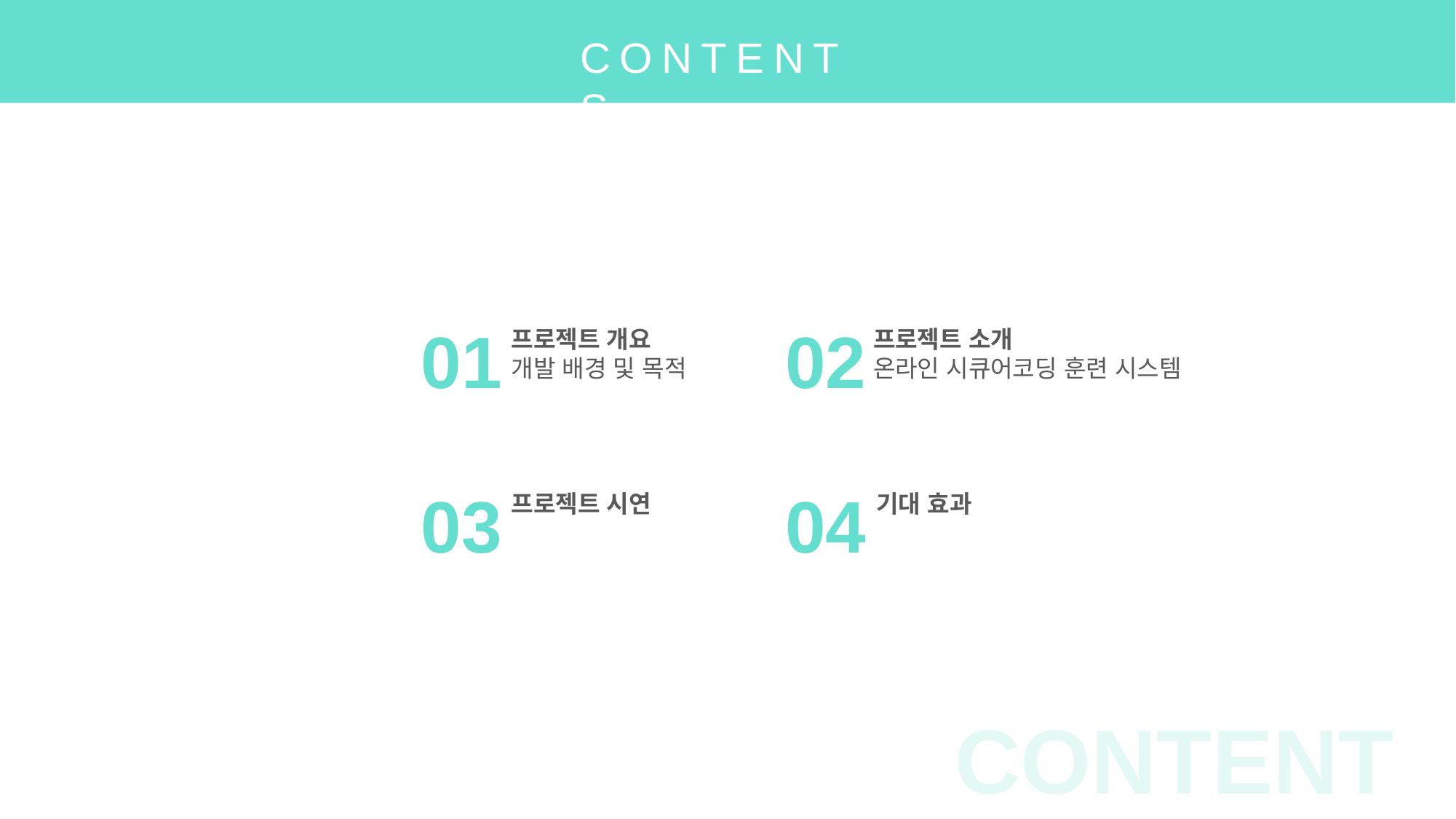

CONTENTS
01
프로젝트 개요
개발 배경 및 목적
02
프로젝트 소개
온라인 시큐어코딩 훈련 시스템
03
프로젝트 시연

04
기대 효과

CONTENTS